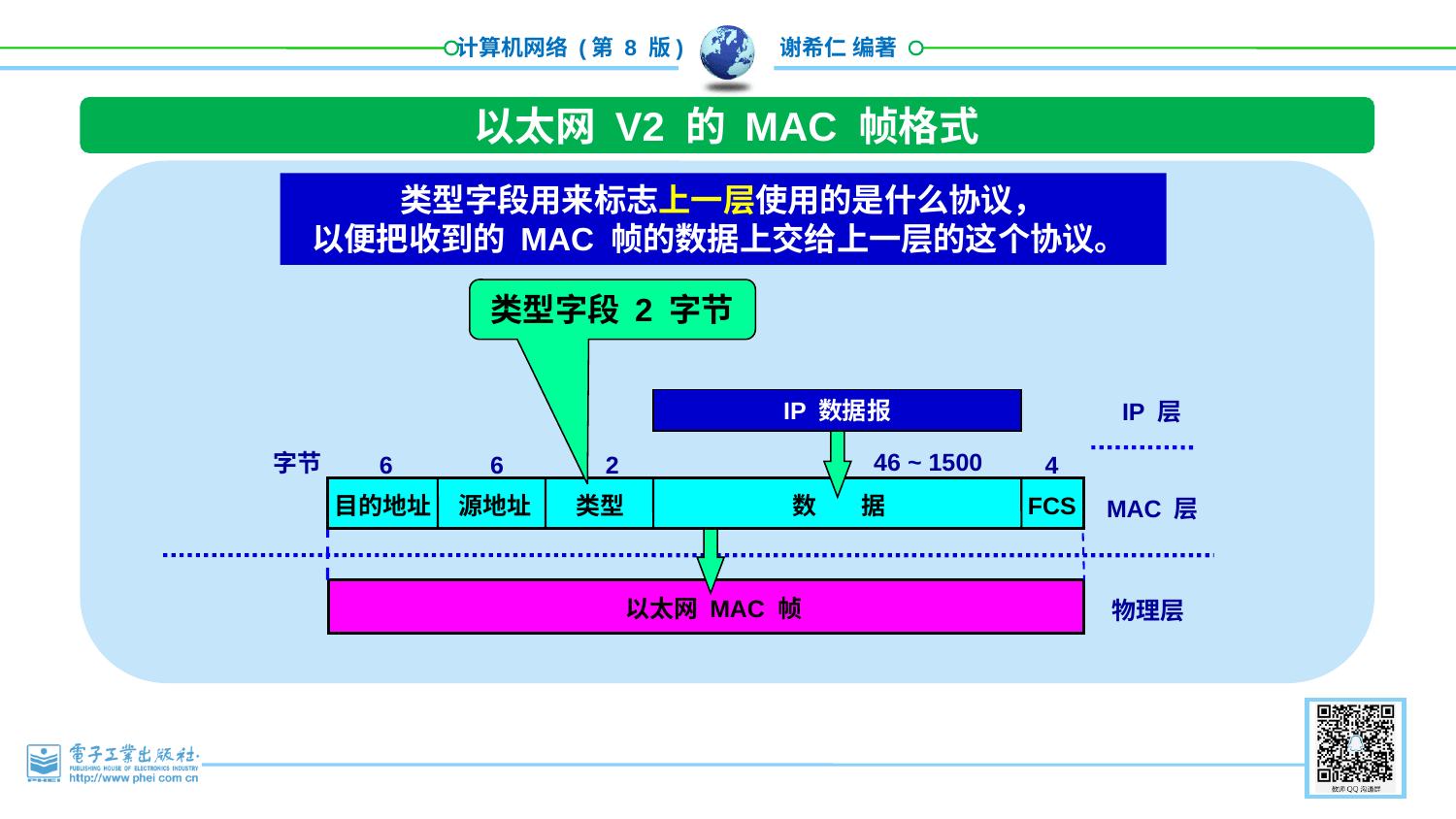

以太网 V2 的 MAC 帧格式

类型字段用来标志上一层使用的是什么协议，
以便把收到的 MAC 帧的数据上交给上一层的这个协议。
类型字段 2 字节
IP 数据报

IP 层
46 ~ 1500
字节
6
6
2
4

目的地址
源地址
类型
数        据
FCS
MAC 层

以太网 MAC 帧
物理层